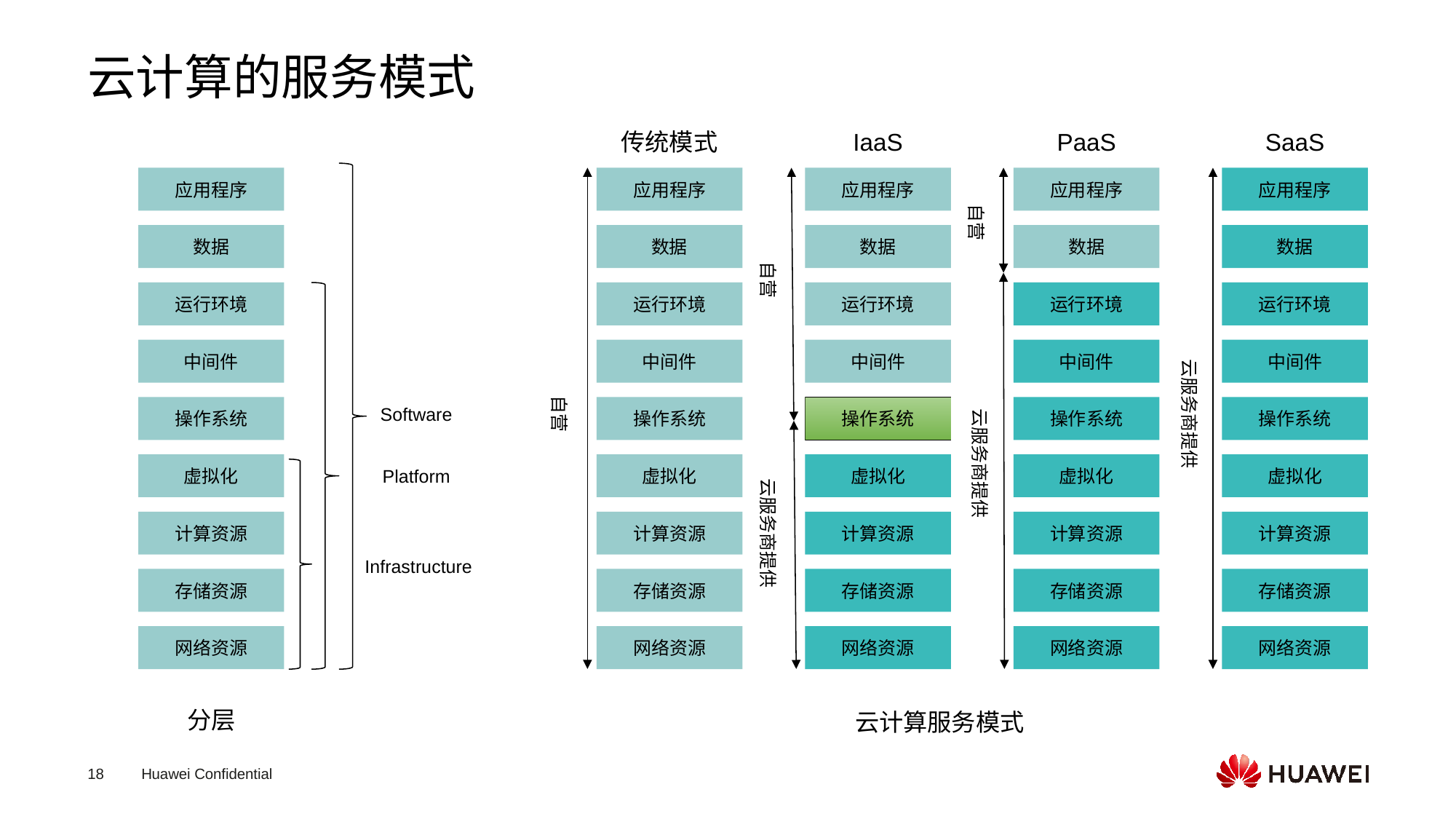

# 云计算的服务模式
传统模式
应用程序
数据
运行环境
中间件
操作系统
虚拟化
计算资源
存储资源
网络资源
自营
IaaS
PaaS
SaaS
自营
应用程序
自营
应用程序
数据
运行环境
中间件
操作系统
虚拟化
计算资源
存储资源
网络资源
应用程序
数据
运行环境
中间件
操作系统
虚拟化
计算资源
存储资源
网络资源
云服务商提供
数据
云服务商提供
运行环境
中间件
操作系统
云服务商提供
虚拟化
计算资源
存储资源
网络资源

应用程序
数据
运行环境

中间件
Software
操作系统
虚拟化
Platform

计算资源
Infrastructure
存储资源
网络资源
分层
云计算服务模式